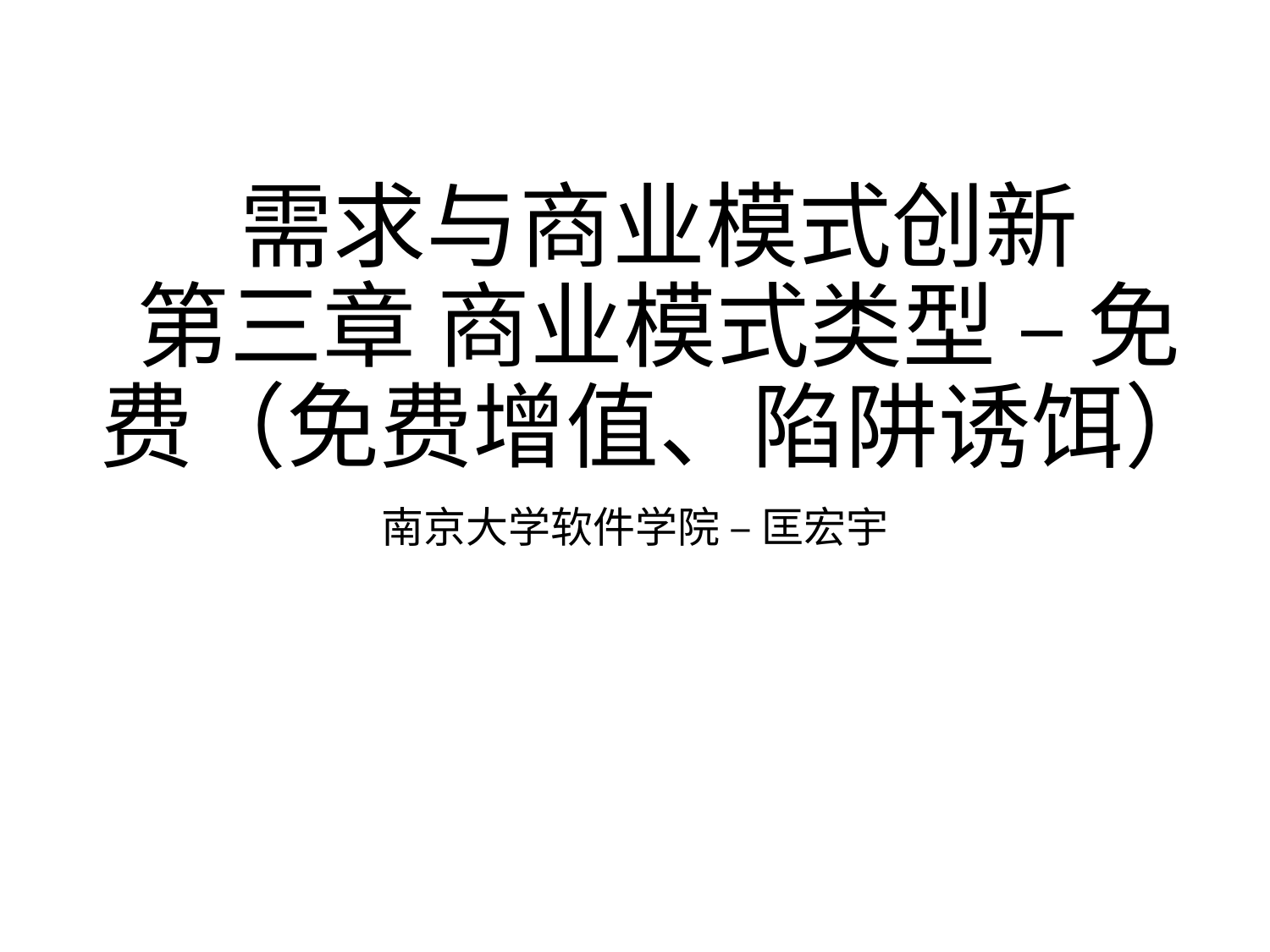

# 需求与商业模式创新 第三章 商业模式类型 – 免费（免费增值、陷阱诱饵）
南京大学软件学院 – 匡宏宇